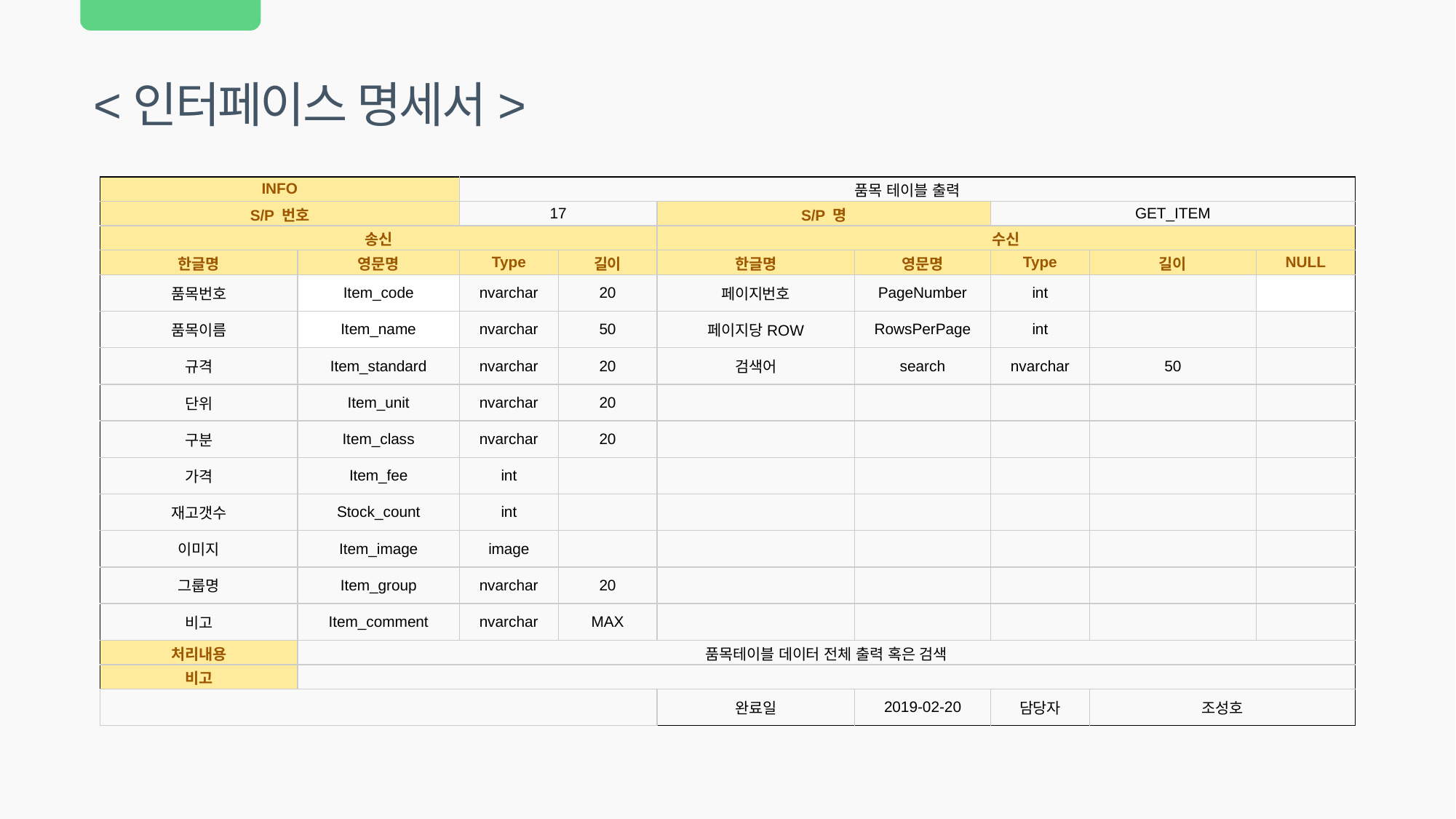

<인터페이스 명세서>
| INFO |  | 품목 테이블 출력 |  |  |  |  |  |  |
| --- | --- | --- | --- | --- | --- | --- | --- | --- |
| S/P 번호 |  | 17 |  | S/P 명 |  | GET\_ITEM |  |  |
| 송신 |  |  |  | 수신 |  |  |  |  |
| 한글명 | 영문명 | Type | 길이 | 한글명 | 영문명 | Type | 길이 | NULL |
| 품목번호 | Item\_code | nvarchar | 20 | 페이지번호 | PageNumber | int |  |  |
| 품목이름 | Item\_name | nvarchar | 50 | 페이지당ROW | RowsPerPage | int |  |  |
| 규격 | Item\_standard | nvarchar | 20 | 검색어 | search | nvarchar | 50 |  |
| 단위 | Item\_unit | nvarchar | 20 |  |  |  |  |  |
| 구분 | Item\_class | nvarchar | 20 |  |  |  |  |  |
| 가격 | Item\_fee | int |  |  |  |  |  |  |
| 재고갯수 | Stock\_count | int |  |  |  |  |  |  |
| 이미지 | Item\_image | image |  |  |  |  |  |  |
| 그룹명 | Item\_group | nvarchar | 20 |  |  |  |  |  |
| 비고 | Item\_comment | nvarchar | MAX |  |  |  |  |  |
| 처리내용 | 품목테이블 데이터 전체 출력 혹은 검색 |  |  |  |  |  |  |  |
| 비고 |  |  |  |  |  |  |  |  |
|  |  |  |  | 완료일 | 2019-02-20 | 담당자 | 조성호 |  |